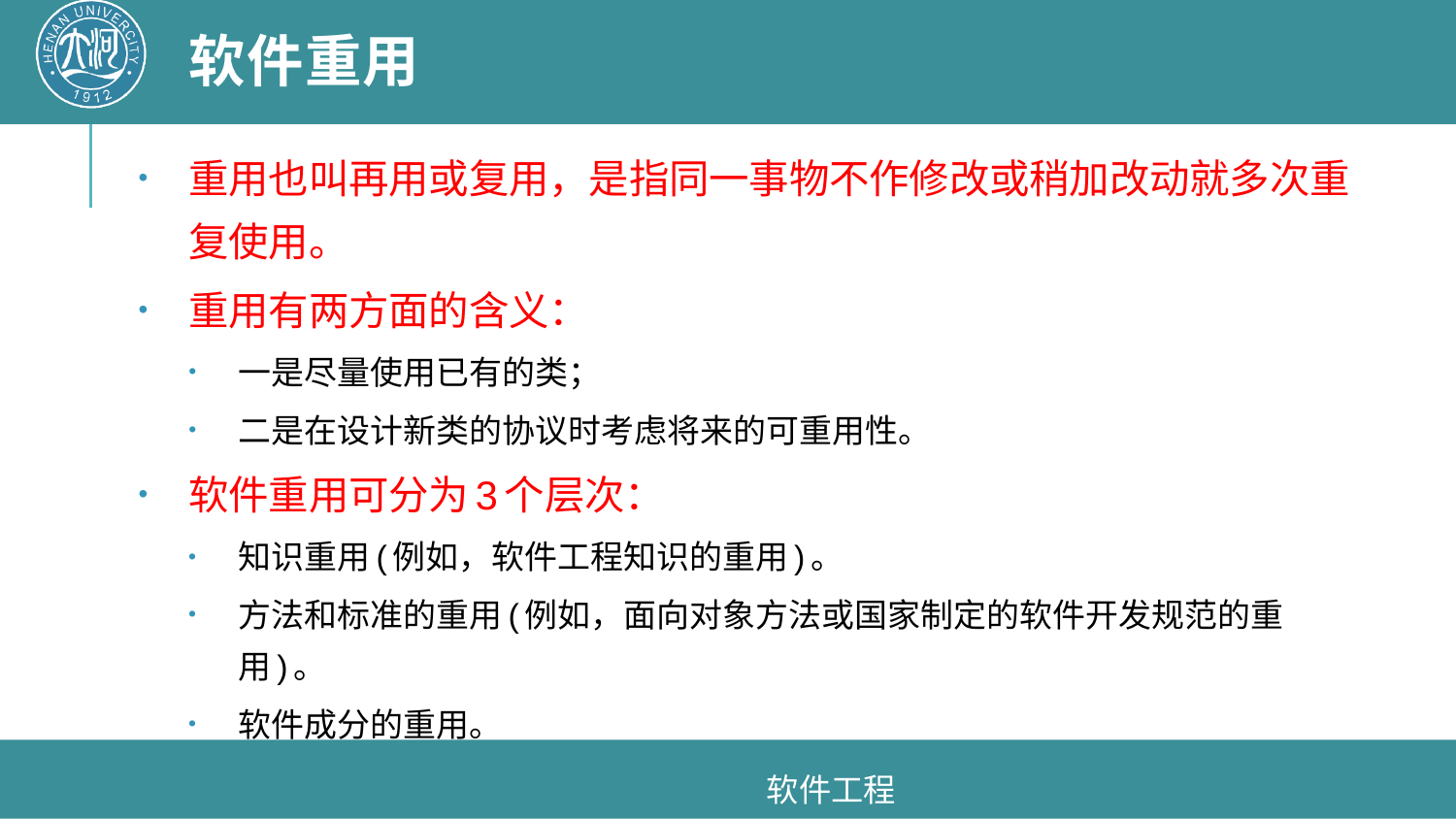

# 软件重用
重用也叫再用或复用，是指同一事物不作修改或稍加改动就多次重复使用。
重用有两方面的含义：
一是尽量使用已有的类；
二是在设计新类的协议时考虑将来的可重用性。
软件重用可分为3个层次：
知识重用(例如，软件工程知识的重用)。
方法和标准的重用(例如，面向对象方法或国家制定的软件开发规范的重用)。
软件成分的重用。

软件工程
185